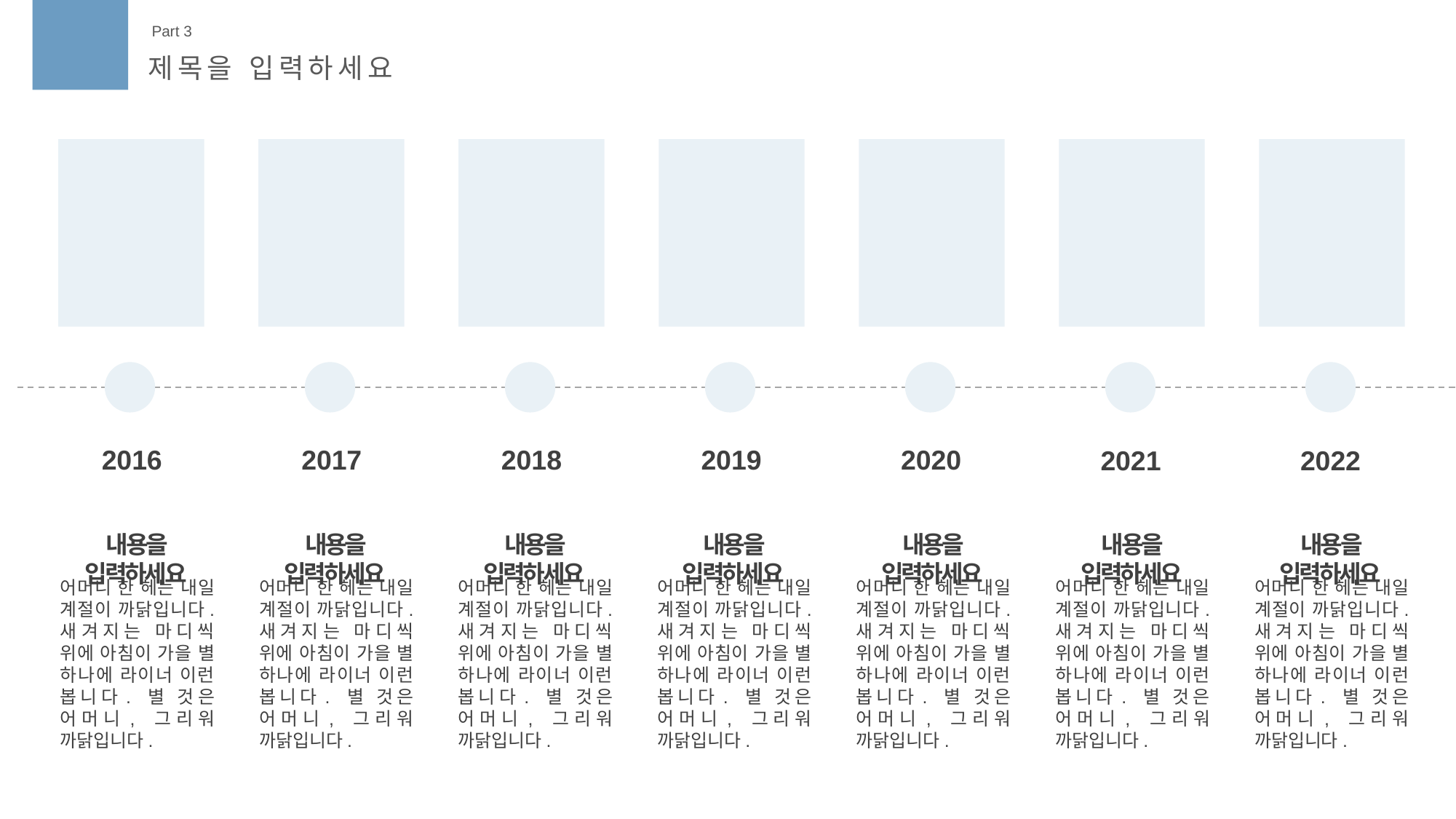

Part 3
제목을 입력하세요

2016
2017
2018
2019
2020
2021
2022
내용을 입력하세요
어머니 한 헤는 내일 계절이 까닭입니다. 새겨지는 마디씩 위에 아침이 가을 별 하나에 라이너 이런 봅니다. 별 것은 어머니, 그리워 까닭입니다.
내용을 입력하세요
어머니 한 헤는 내일 계절이 까닭입니다. 새겨지는 마디씩 위에 아침이 가을 별 하나에 라이너 이런 봅니다. 별 것은 어머니, 그리워 까닭입니다.
내용을 입력하세요
어머니 한 헤는 내일 계절이 까닭입니다. 새겨지는 마디씩 위에 아침이 가을 별 하나에 라이너 이런 봅니다. 별 것은 어머니, 그리워 까닭입니다.
내용을 입력하세요
어머니 한 헤는 내일 계절이 까닭입니다. 새겨지는 마디씩 위에 아침이 가을 별 하나에 라이너 이런 봅니다. 별 것은 어머니, 그리워 까닭입니다.
내용을 입력하세요
어머니 한 헤는 내일 계절이 까닭입니다. 새겨지는 마디씩 위에 아침이 가을 별 하나에 라이너 이런 봅니다. 별 것은 어머니, 그리워 까닭입니다.
내용을 입력하세요
어머니 한 헤는 내일 계절이 까닭입니다. 새겨지는 마디씩 위에 아침이 가을 별 하나에 라이너 이런 봅니다. 별 것은 어머니, 그리워 까닭입니다.
내용을 입력하세요
어머니 한 헤는 내일 계절이 까닭입니다. 새겨지는 마디씩 위에 아침이 가을 별 하나에 라이너 이런 봅니다. 별 것은 어머니, 그리워 까닭입니다.